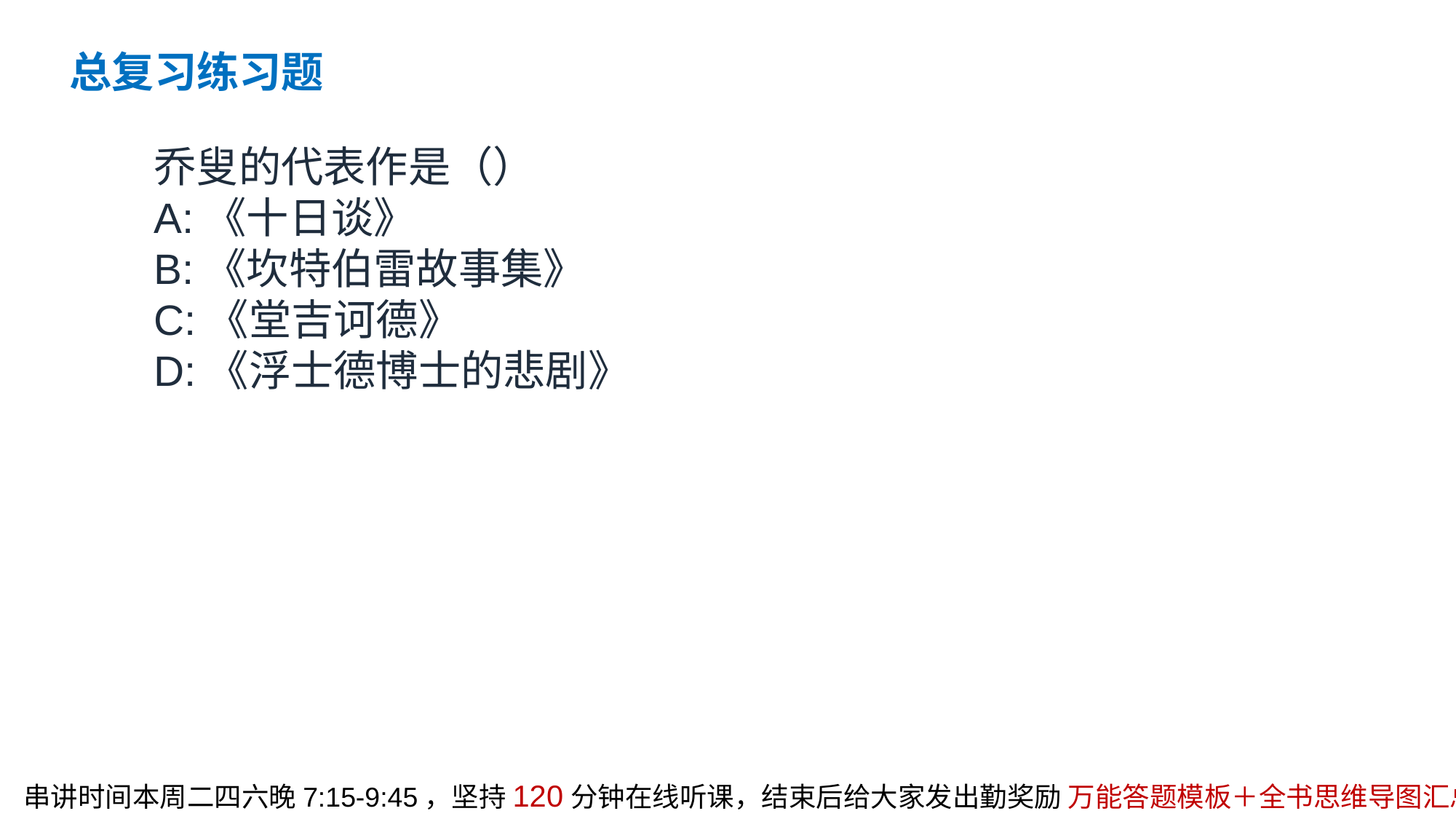

总复习练习题
乔叟的代表作是（） 
A:《十日谈》
B:《坎特伯雷故事集》
C:《堂吉诃德》
D:《浮士德博士的悲剧》